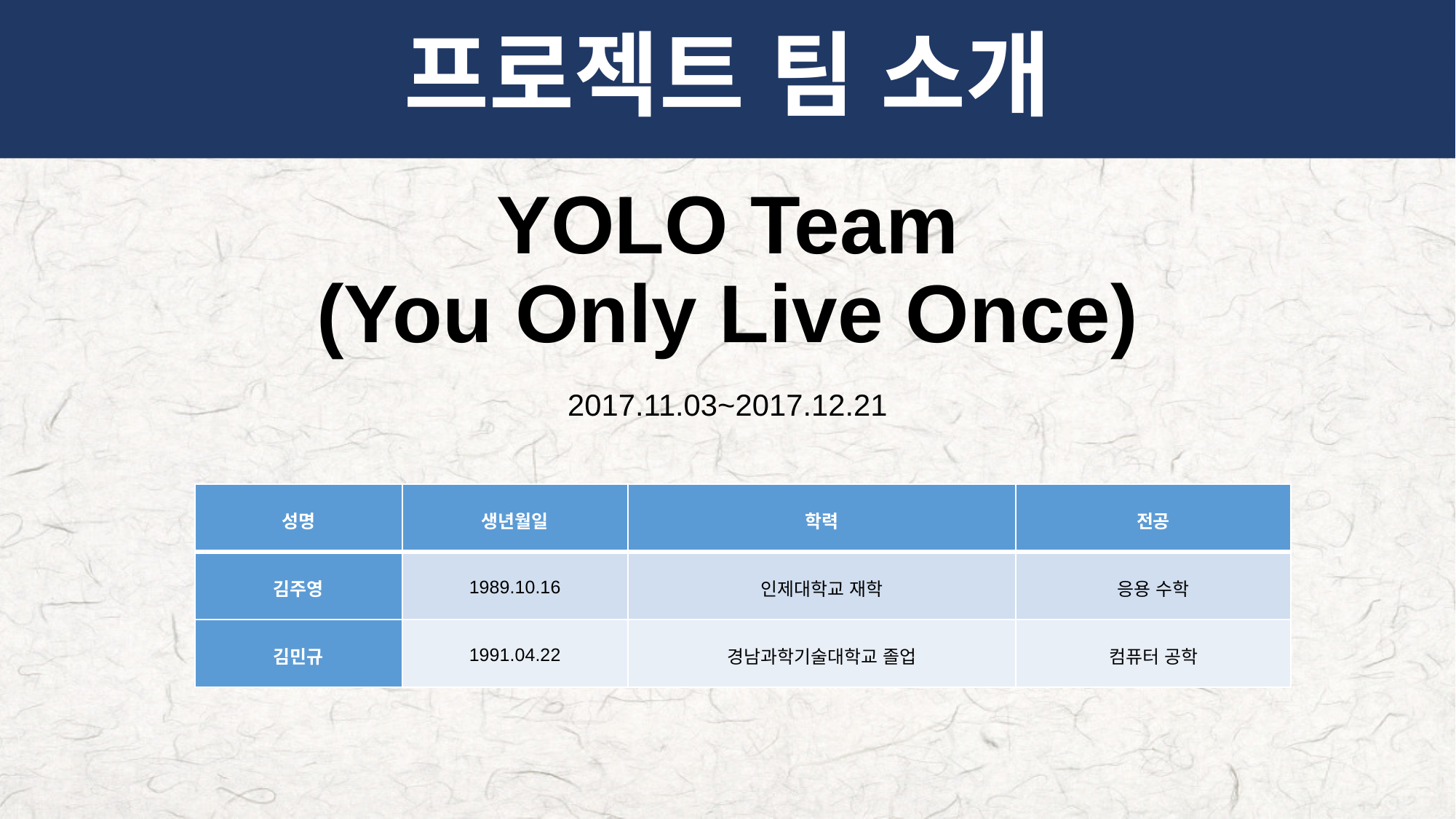

# 프로젝트 팀 소개
YOLO Team
(You Only Live Once)

2017.11.03~2017.12.21
| 성명 | 생년월일 | 학력 | 전공 |
| --- | --- | --- | --- |
| 김주영 | 1989.10.16 | 인제대학교 재학 | 응용 수학 |
| 김민규 | 1991.04.22 | 경남과학기술대학교 졸업 | 컴퓨터 공학 |